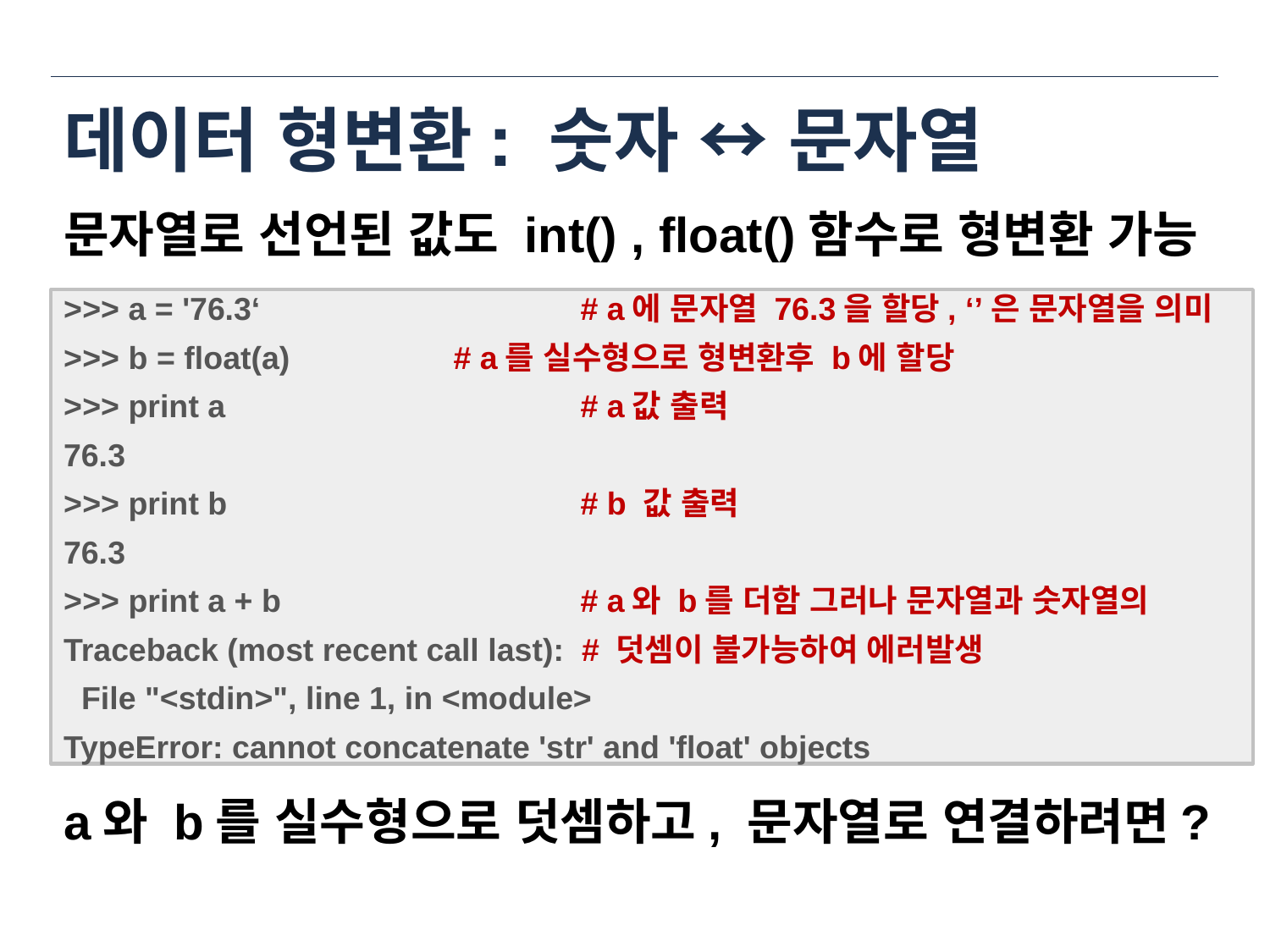

# 데이터 형변환: 숫자 ↔ 문자열
문자열로 선언된 값도 int() , float()함수로 형변환 가능
>>> a = '76.3‘			 # a에 문자열 76.3을 할당, ‘’은 문자열을 의미
>>> b = float(a)		 # a를 실수형으로 형변환후 b에 할당
>>> print a			 # a값 출력
76.3
>>> print b			 # b 값 출력
76.3
>>> print a + b			 # a와 b를 더함 그러나 문자열과 숫자열의
Traceback (most recent call last):  # 덧셈이 불가능하여 에러발생
  File "<stdin>", line 1, in <module>
TypeError: cannot concatenate 'str' and 'float' objects
a와 b를 실수형으로 덧셈하고, 문자열로 연결하려면?